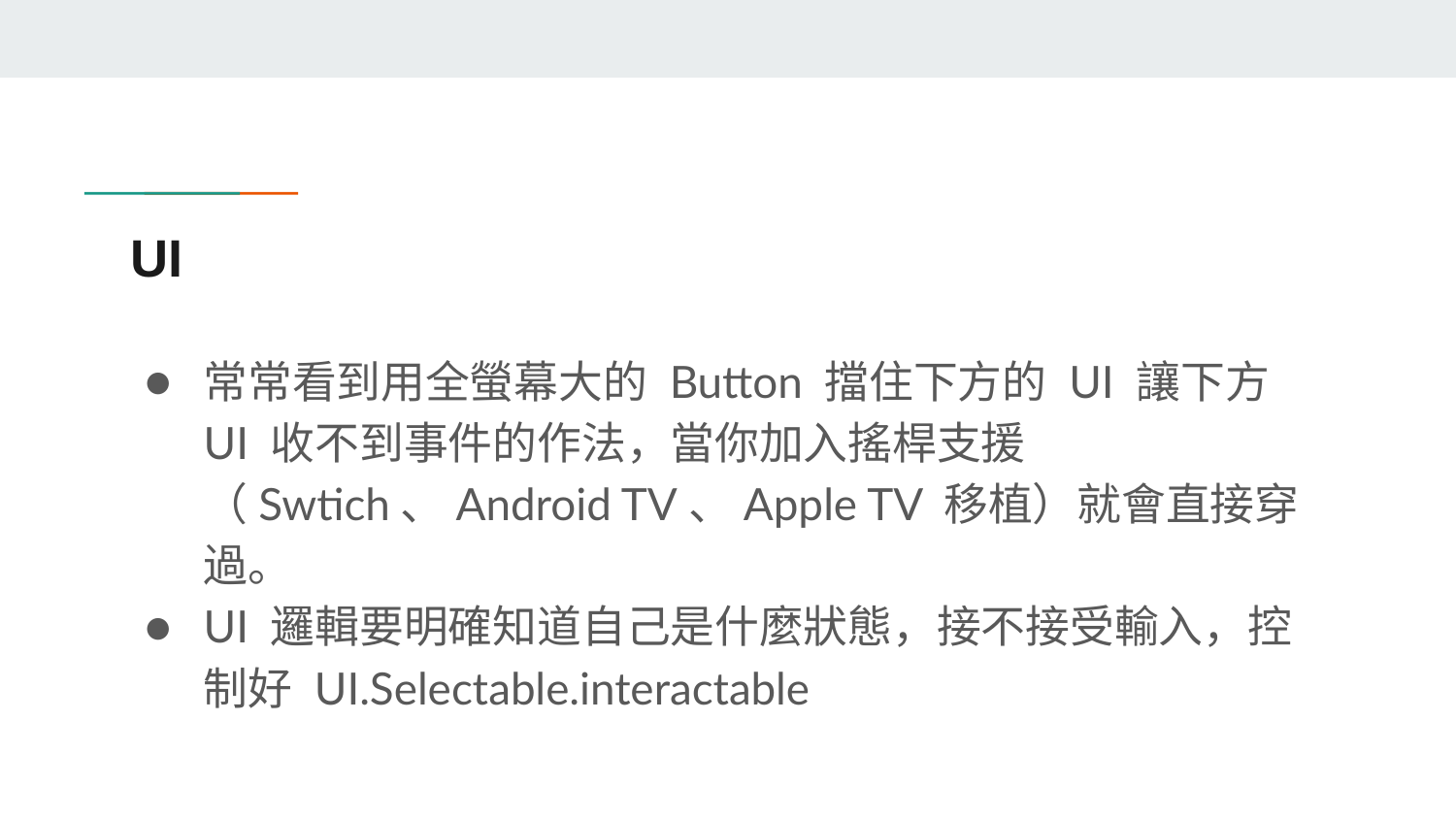

# UI
常常看到用全螢幕大的 Button 擋住下方的 UI 讓下方 UI 收不到事件的作法，當你加入搖桿支援（Swtich、Android TV、Apple TV 移植）就會直接穿過。
UI 邏輯要明確知道自己是什麼狀態，接不接受輸入，控制好 UI.Selectable.interactable